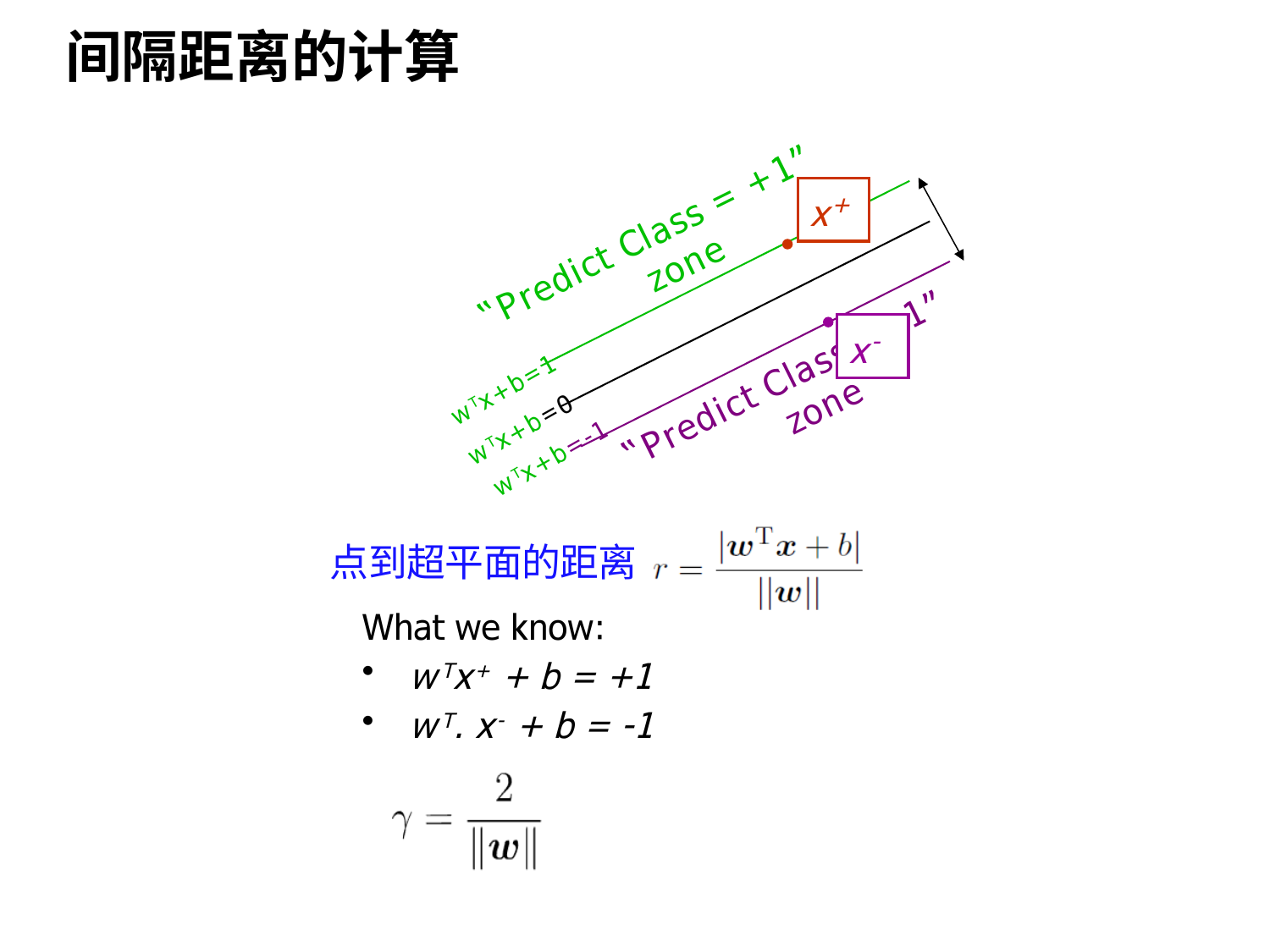

# 间隔距离的计算

x+
“Predict Class = +1” zone

x-

“Predict Class = -1” zone

wTx+b=1
wTx+b=0
wTx+b=-1

点到超平面的距离
What we know:
wTx+ + b = +1
wT. x- + b = -1